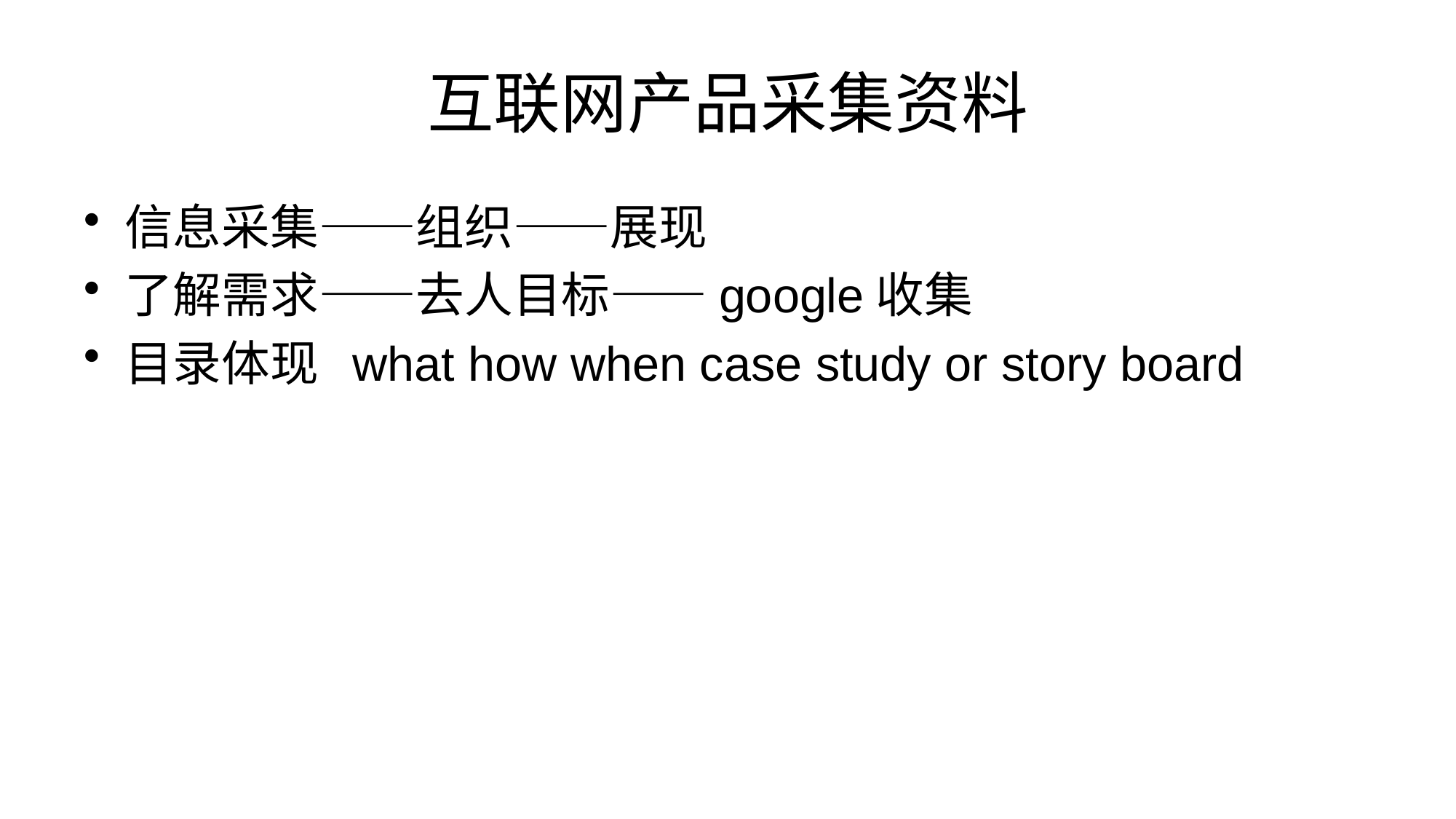

# 互联网产品采集资料
信息采集——组织——展现
了解需求——去人目标——google收集
目录体现  what how when case study or story board